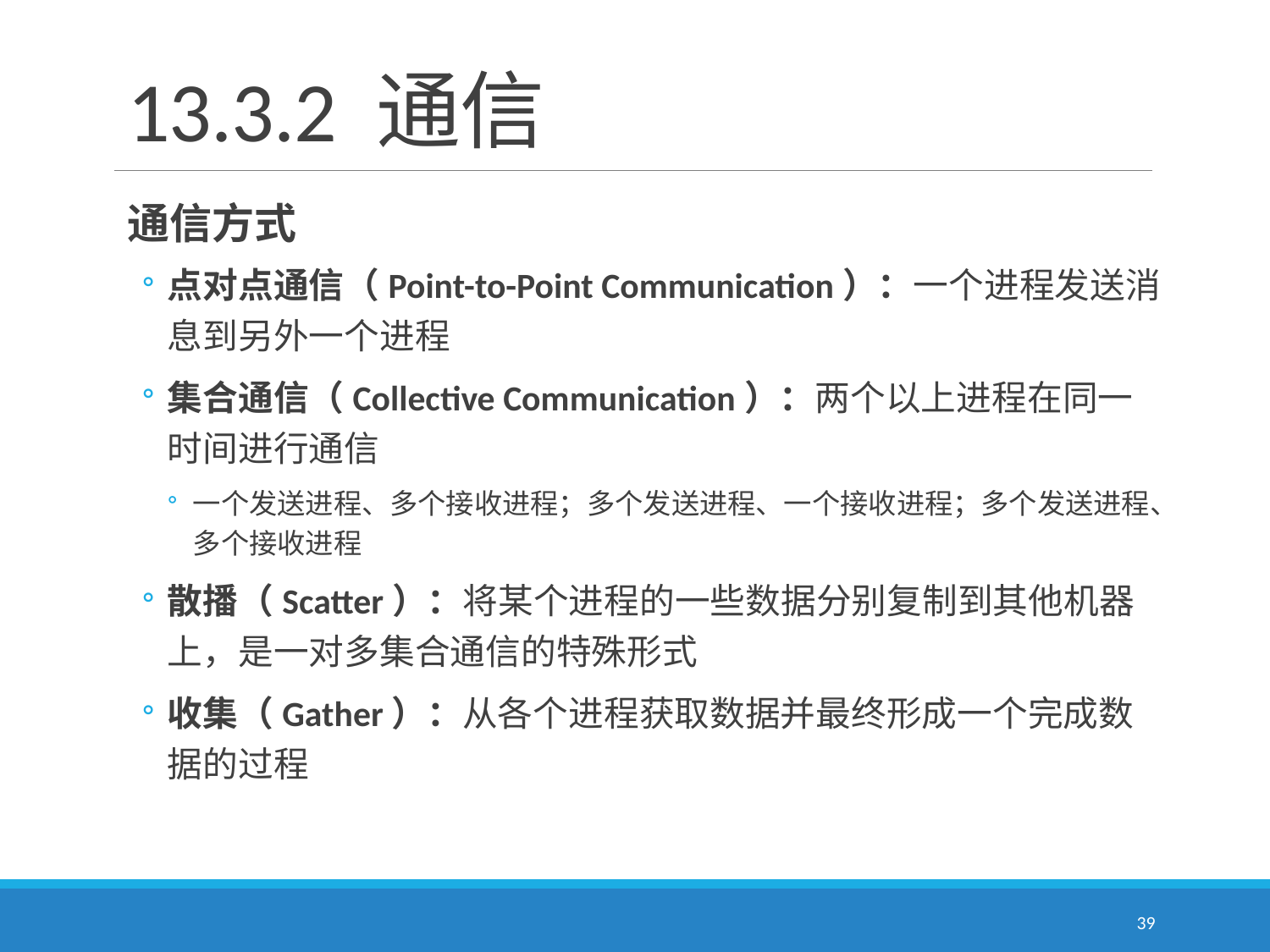

# 13.3.2 通信
通信方式
点对点通信（Point-to-Point Communication）：一个进程发送消息到另外一个进程
集合通信（Collective Communication）：两个以上进程在同一时间进行通信
一个发送进程、多个接收进程；多个发送进程、一个接收进程；多个发送进程、多个接收进程
散播（Scatter）：将某个进程的一些数据分别复制到其他机器上，是一对多集合通信的特殊形式
收集（Gather）：从各个进程获取数据并最终形成一个完成数据的过程
39